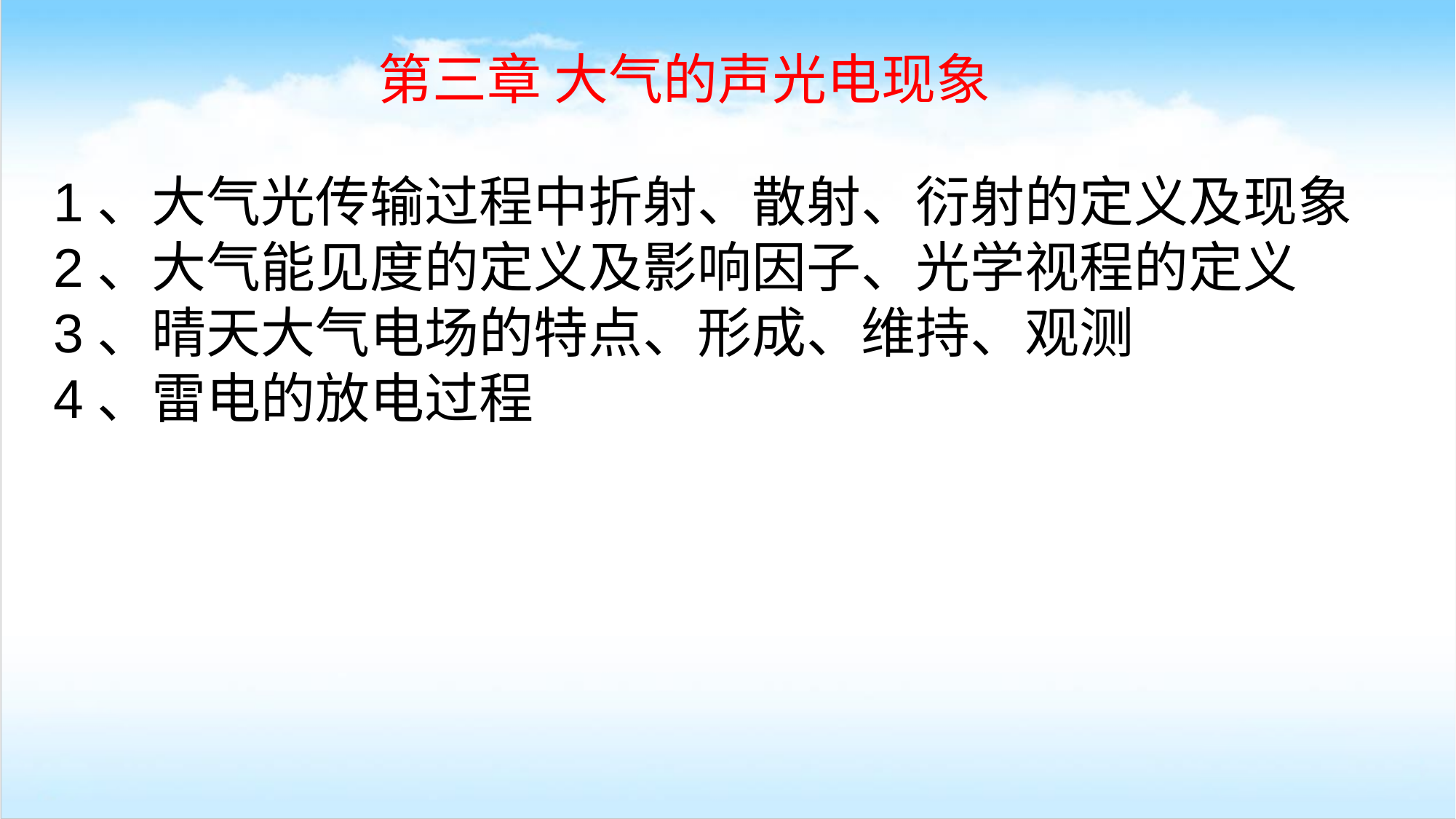

第三章 大气的声光电现象
1、大气光传输过程中折射、散射、衍射的定义及现象
2、大气能见度的定义及影响因子、光学视程的定义
3、晴天大气电场的特点、形成、维持、观测
4、雷电的放电过程